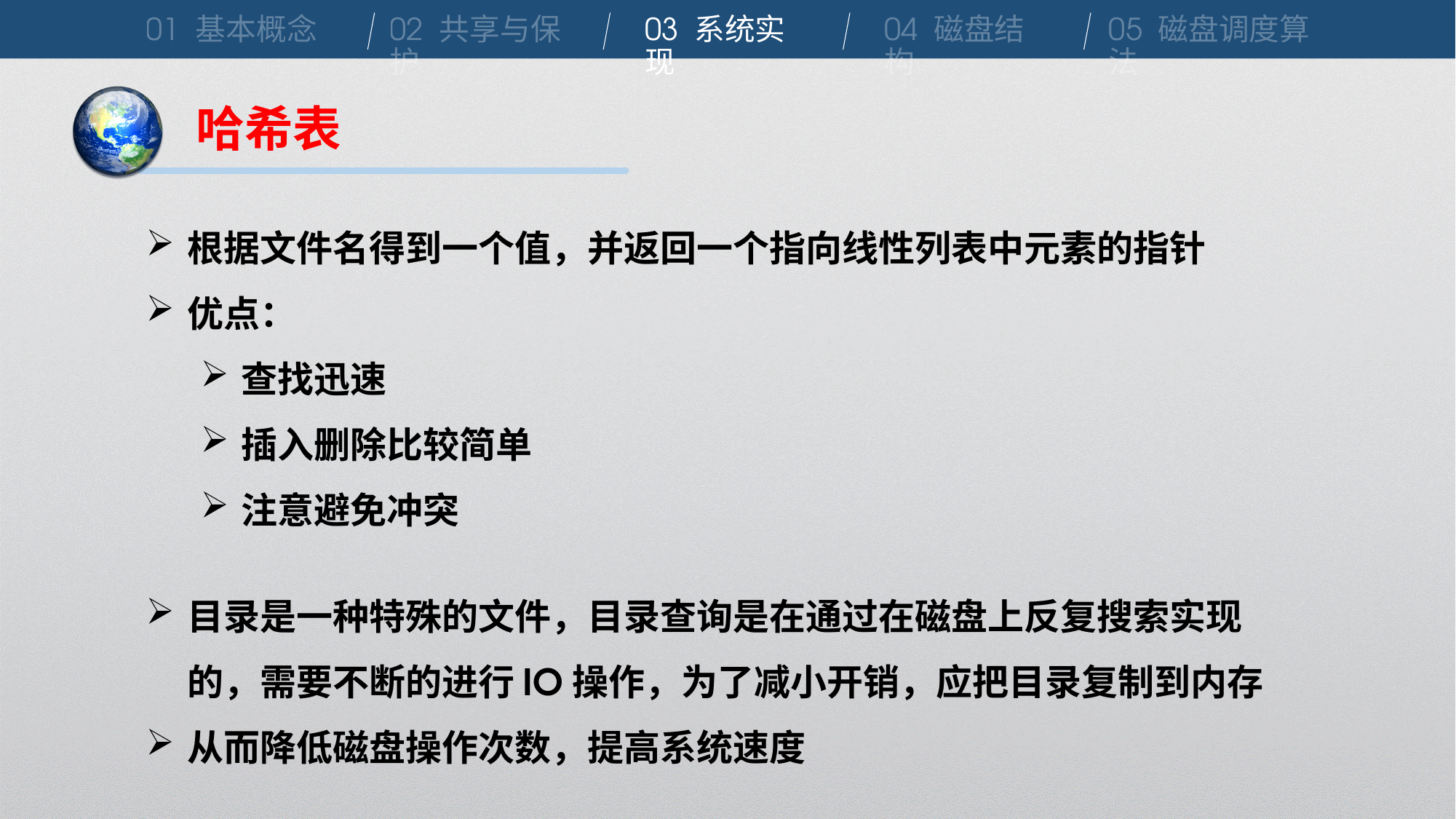

01 基本概念
02 共享与保护
03 系统实现
04 磁盘结构
05 磁盘调度算法
哈希表
根据文件名得到一个值，并返回一个指向线性列表中元素的指针
优点：
查找迅速
插入删除比较简单
注意避免冲突
目录是一种特殊的文件，目录查询是在通过在磁盘上反复搜索实现的，需要不断的进行IO操作，为了减小开销，应把目录复制到内存
从而降低磁盘操作次数，提高系统速度